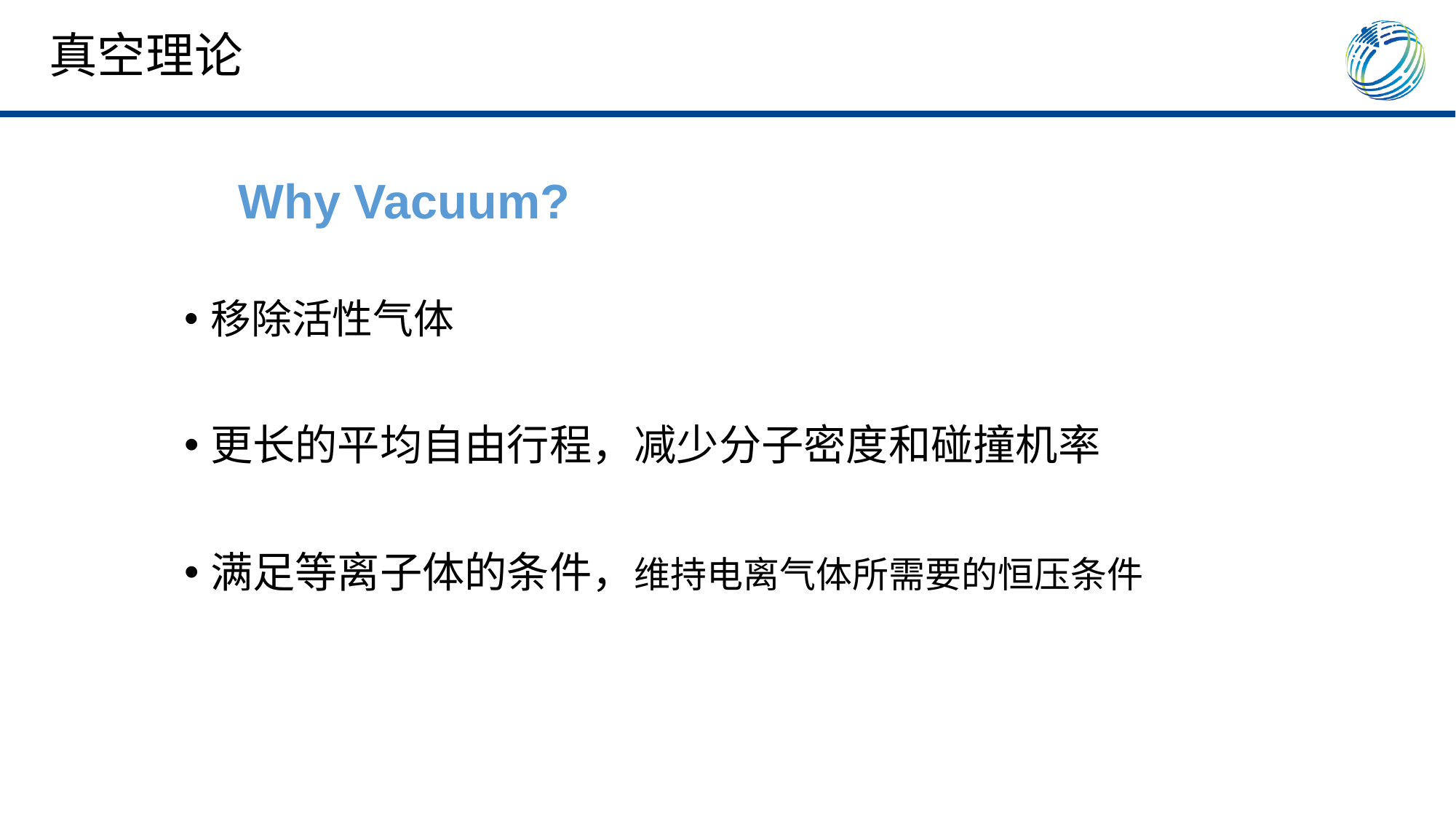

真空理论
Why Vacuum?
移除活性气体
更长的平均自由行程，减少分子密度和碰撞机率
满足等离子体的条件，维持电离气体所需要的恒压条件